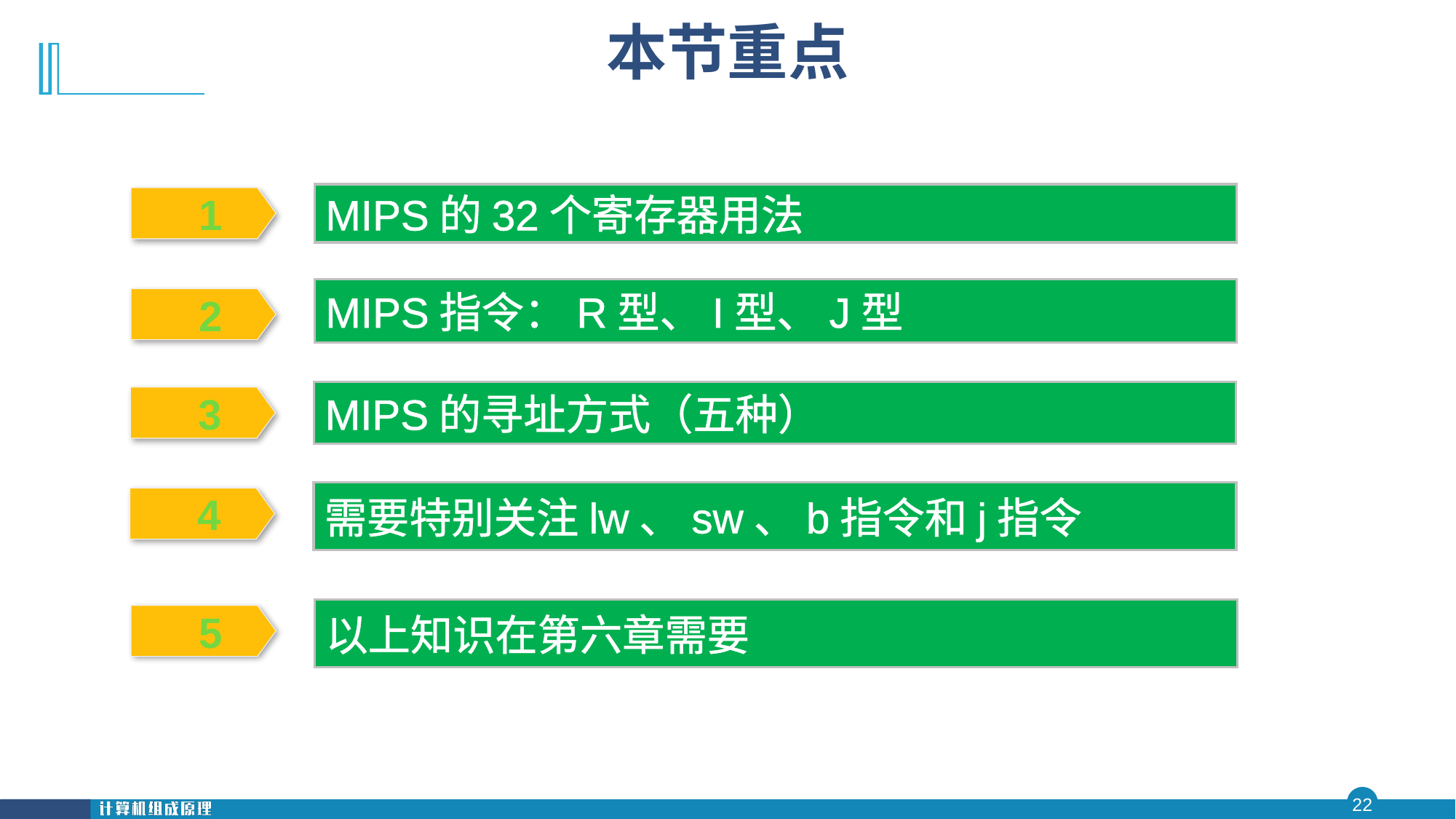

# 本节重点
MIPS的32个寄存器用法
  1
MIPS指令：R型、I型、J型
  2
MIPS的寻址方式（五种）
  3
需要特别关注lw、sw、b指令和j指令
  4
以上知识在第六章需要
  5